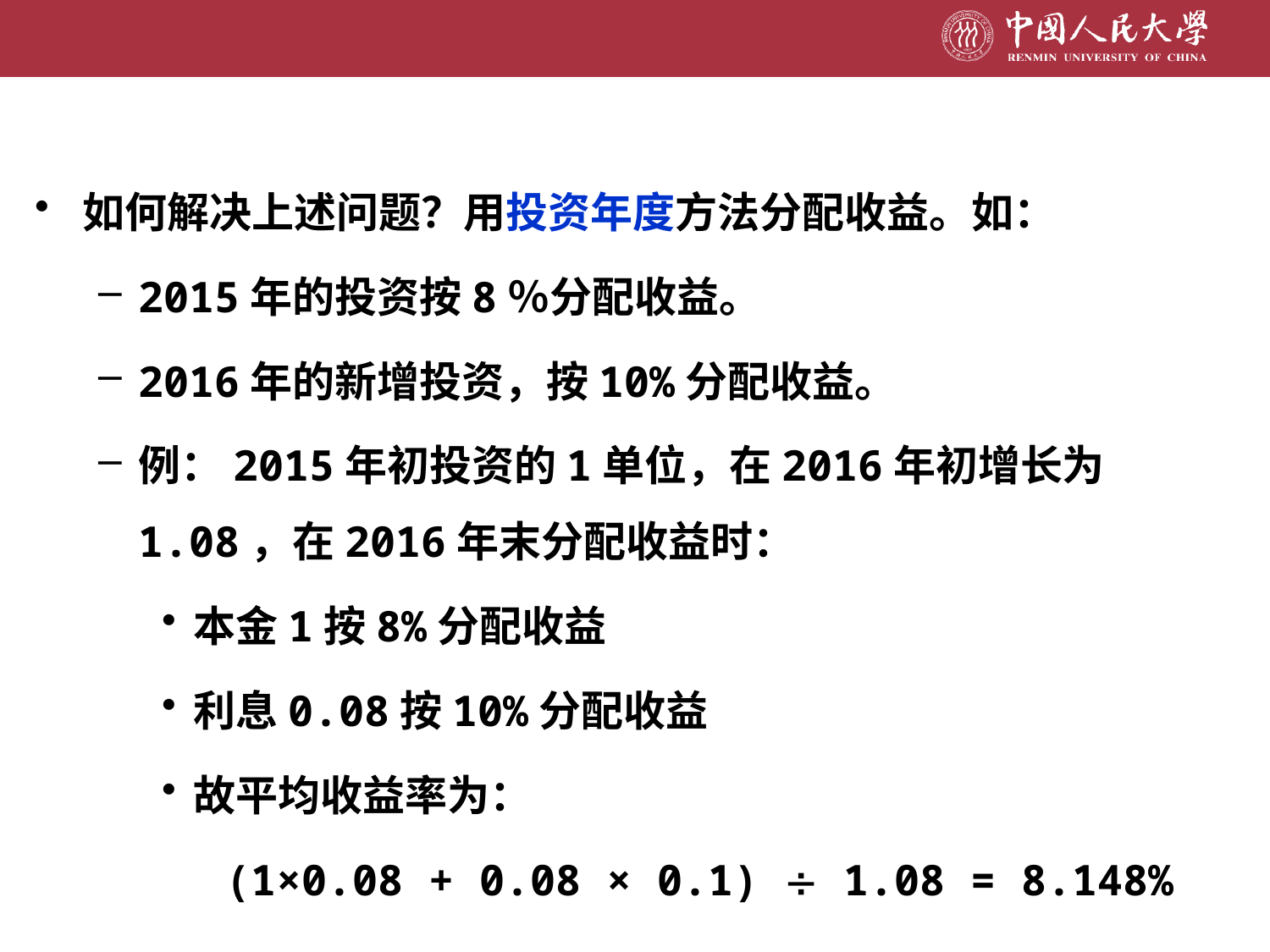

如何解决上述问题？用投资年度方法分配收益。如：
2015年的投资按8％分配收益。
2016年的新增投资，按10%分配收益。
例：2015年初投资的1单位，在2016年初增长为1.08，在2016年末分配收益时：
本金1按8%分配收益
利息0.08按10%分配收益
故平均收益率为：
     (1×0.08 + 0.08 × 0.1) ÷ 1.08 = 8.148%